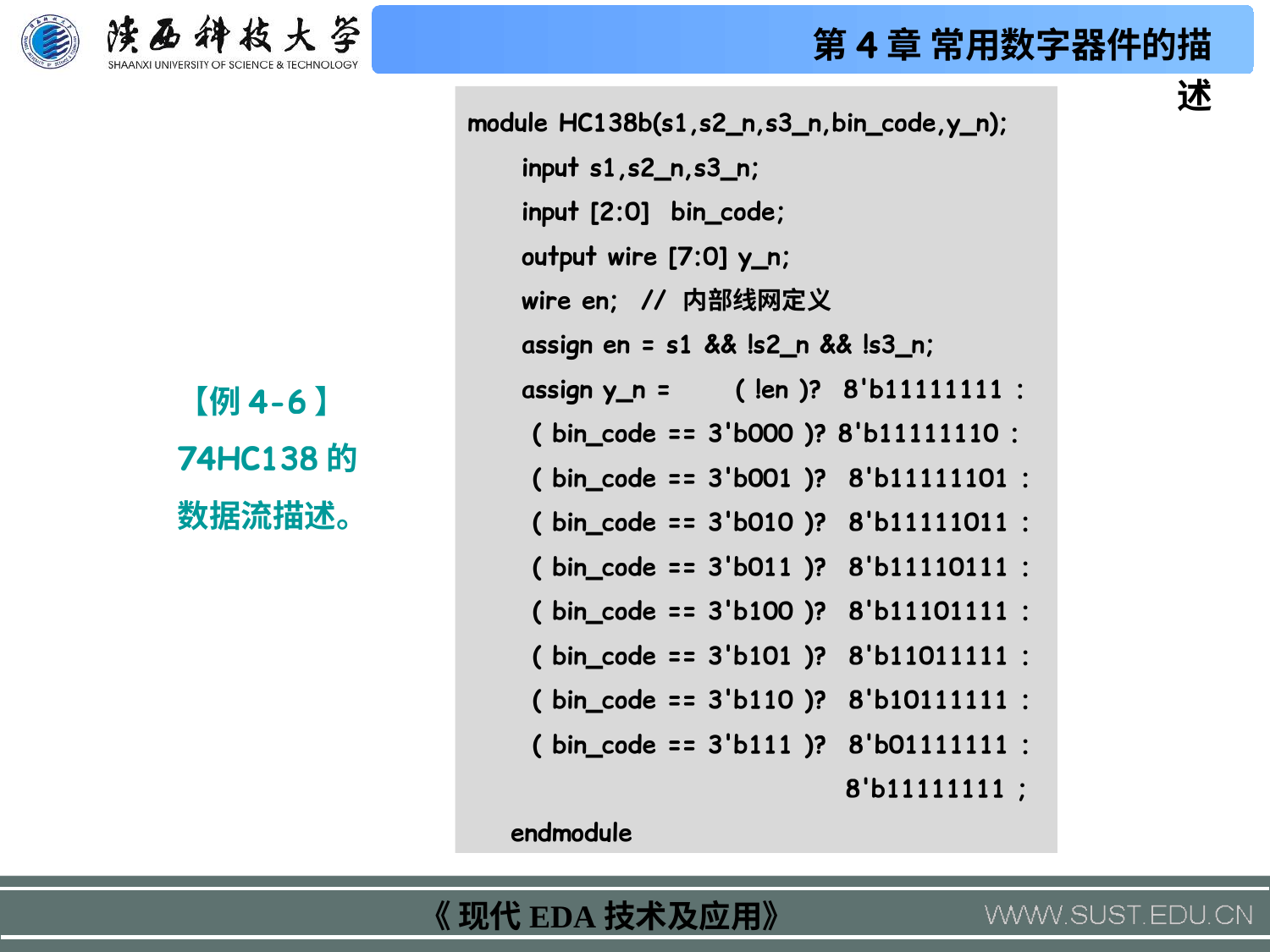

module HC138b(s1,s2_n,s3_n,bin_code,y_n);
     input s1,s2_n,s3_n;
     input [2:0]  bin_code;
     output wire [7:0] y_n;
     wire en;  // 内部线网定义
     assign en = s1 && !s2_n && !s3_n;
     assign y_n =      ( !en )?  8'b11111111 :
      ( bin_code == 3'b000 )? 8'b11111110 :
      ( bin_code == 3'b001 )?  8'b11111101 :
      ( bin_code == 3'b010 )?  8'b11111011 :
      ( bin_code == 3'b011 )?  8'b11110111 :
      ( bin_code == 3'b100 )?  8'b11101111 :
      ( bin_code == 3'b101 )?  8'b11011111 :
      ( bin_code == 3'b110 )?  8'b10111111 :
      ( bin_code == 3'b111 )?  8'b01111111 :
                                   8'b11111111 ;
    endmodule
【例4-6】74HC138的数据流描述。